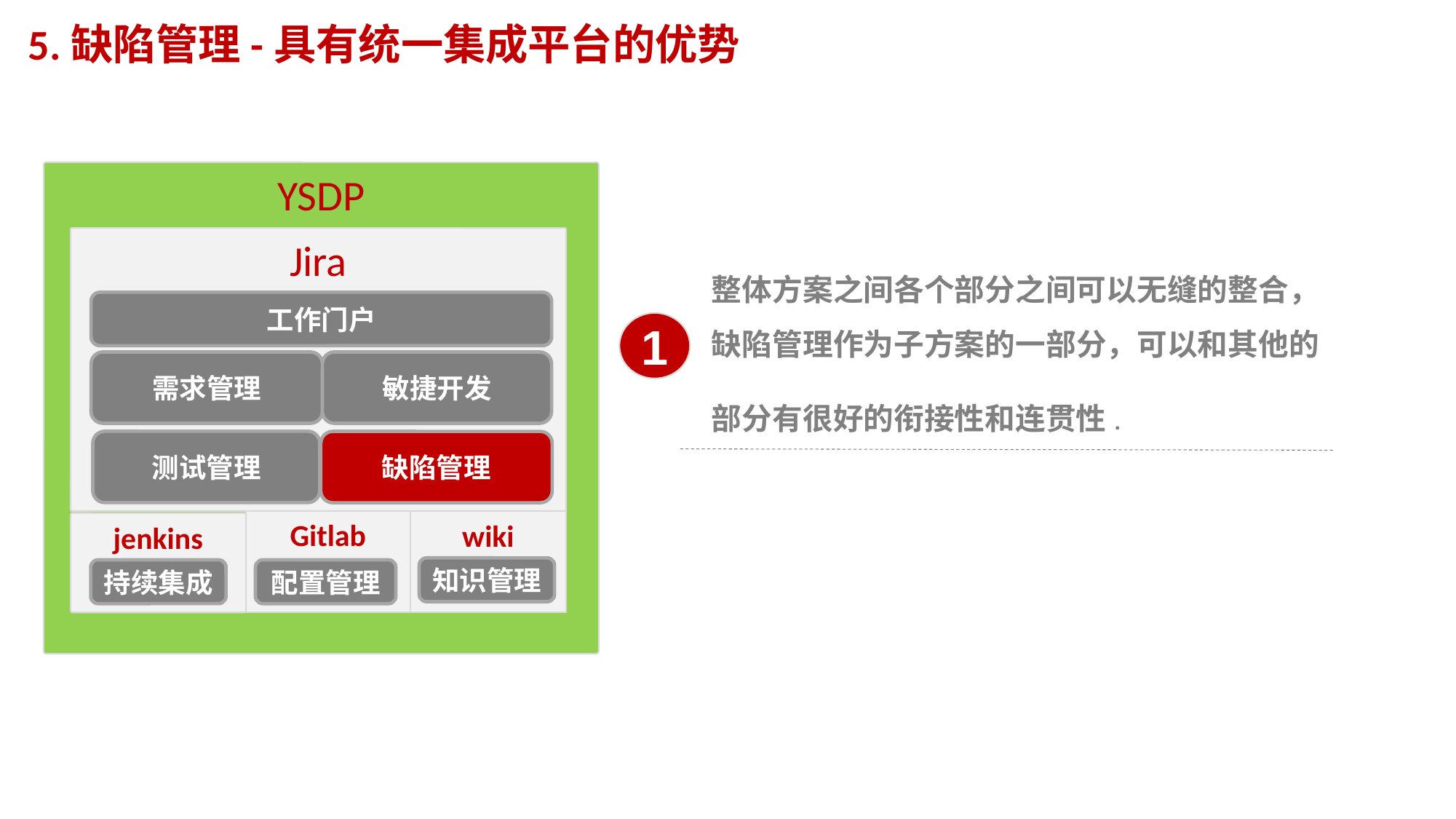

# 5.缺陷管理-具有统一集成平台的优势
YSDP
Jira
整体方案之间各个部分之间可以无缝的整合，缺陷管理作为子方案的一部分，可以和其他的部分有很好的衔接性和连贯性.
工作门户
1
需求管理
敏捷开发
测试管理
缺陷管理
Gitlab
wiki
jenkins
知识管理
持续集成
配置管理